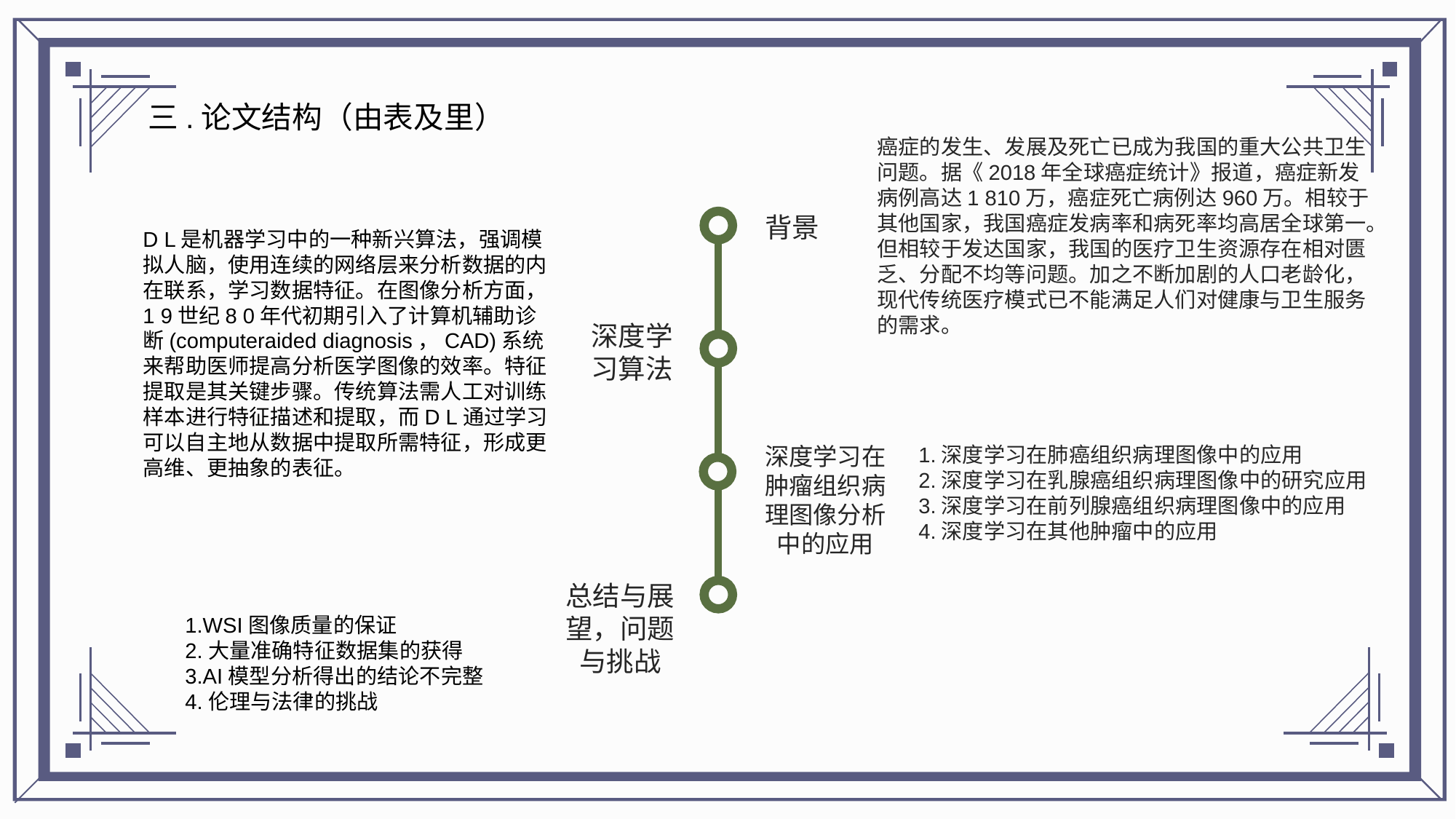

三.论文结构（由表及里）
癌症的发生、发展及死亡已成为我国的重大公共卫生问题。据《2018年全球癌症统计》报道，癌症新发病例高达1 810万，癌症死亡病例达960万。相较于其他国家，我国癌症发病率和病死率均高居全球第一。但相较于发达国家，我国的医疗卫生资源存在相对匮乏、分配不均等问题。加之不断加剧的人口老龄化，现代传统医疗模式已不能满足人们对健康与卫生服务的需求。
背景

D L是机器学习中的一种新兴算法，强调模拟人脑，使用连续的网络层来分析数据的内在联系，学习数据特征。在图像分析方面，1 9世纪8 0年代初期引入了计算机辅助诊断(computeraided diagnosis，CAD)系统来帮助医师提高分析医学图像的效率。特征提取是其关键步骤。传统算法需人工对训练样本进行特征描述和提取，而D L通过学习可以自主地从数据中提取所需特征，形成更高维、更抽象的表征。
深度学习算法
深度学习在肿瘤组织病理图像分析中的应用
1.深度学习在肺癌组织病理图像中的应用
2.深度学习在乳腺癌组织病理图像中的研究应用
3.深度学习在前列腺癌组织病理图像中的应用
4.深度学习在其他肿瘤中的应用
总结与展望，问题与挑战
1.WSI图像质量的保证
2.大量准确特征数据集的获得
3.AI模型分析得出的结论不完整
4.伦理与法律的挑战